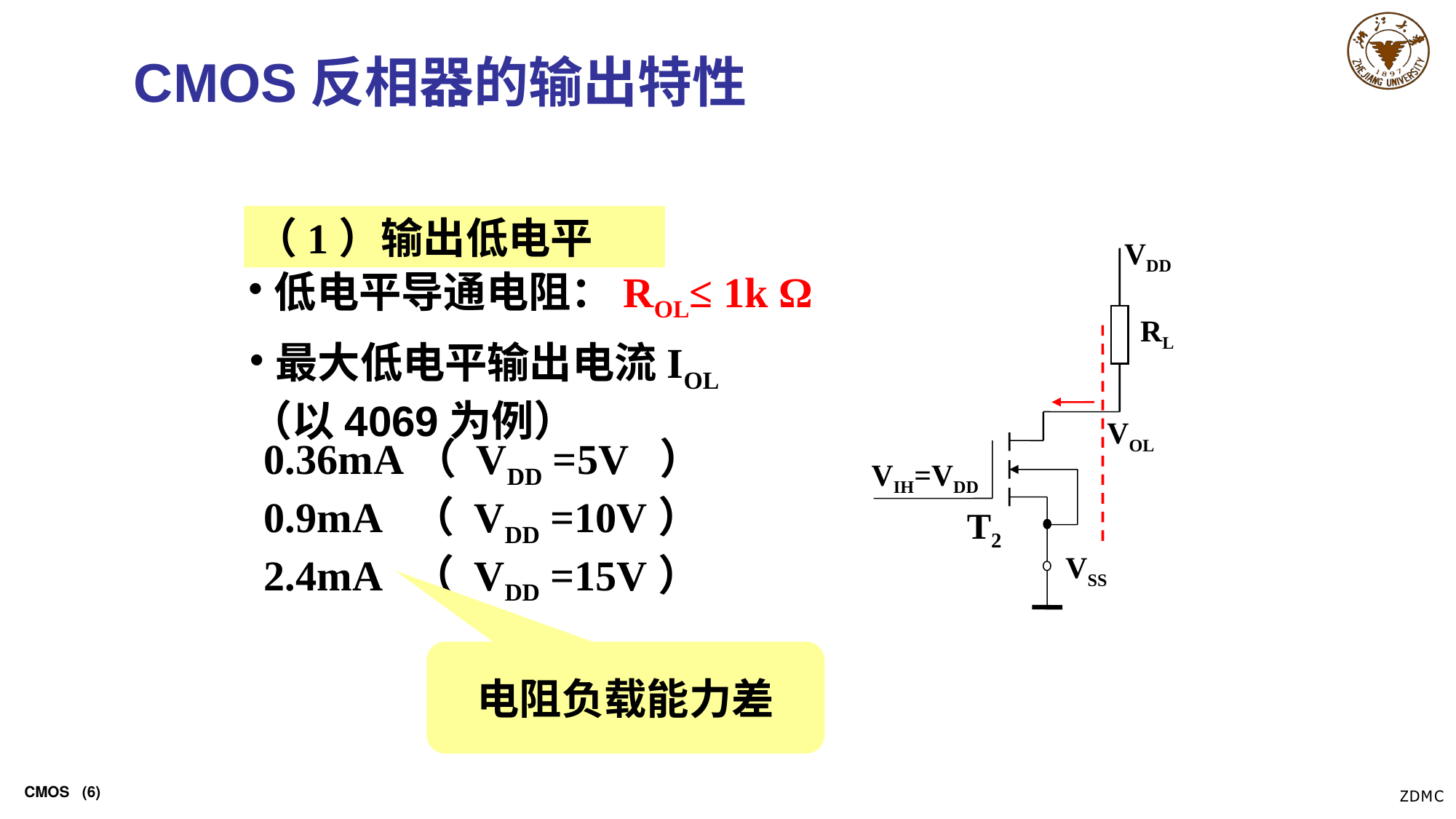

CMOS反相器的输出特性
（1）输出低电平
VDD

RL

VOL

VIH=VDD

T2

VSS

低电平导通电阻：ROL≤ 1k Ω
最大低电平输出电流IOL
（以4069为例）
0.36mA（ VDD =5V  ）
0.9mA  （ VDD =10V）
2.4mA  （ VDD =15V）
电阻负载能力差